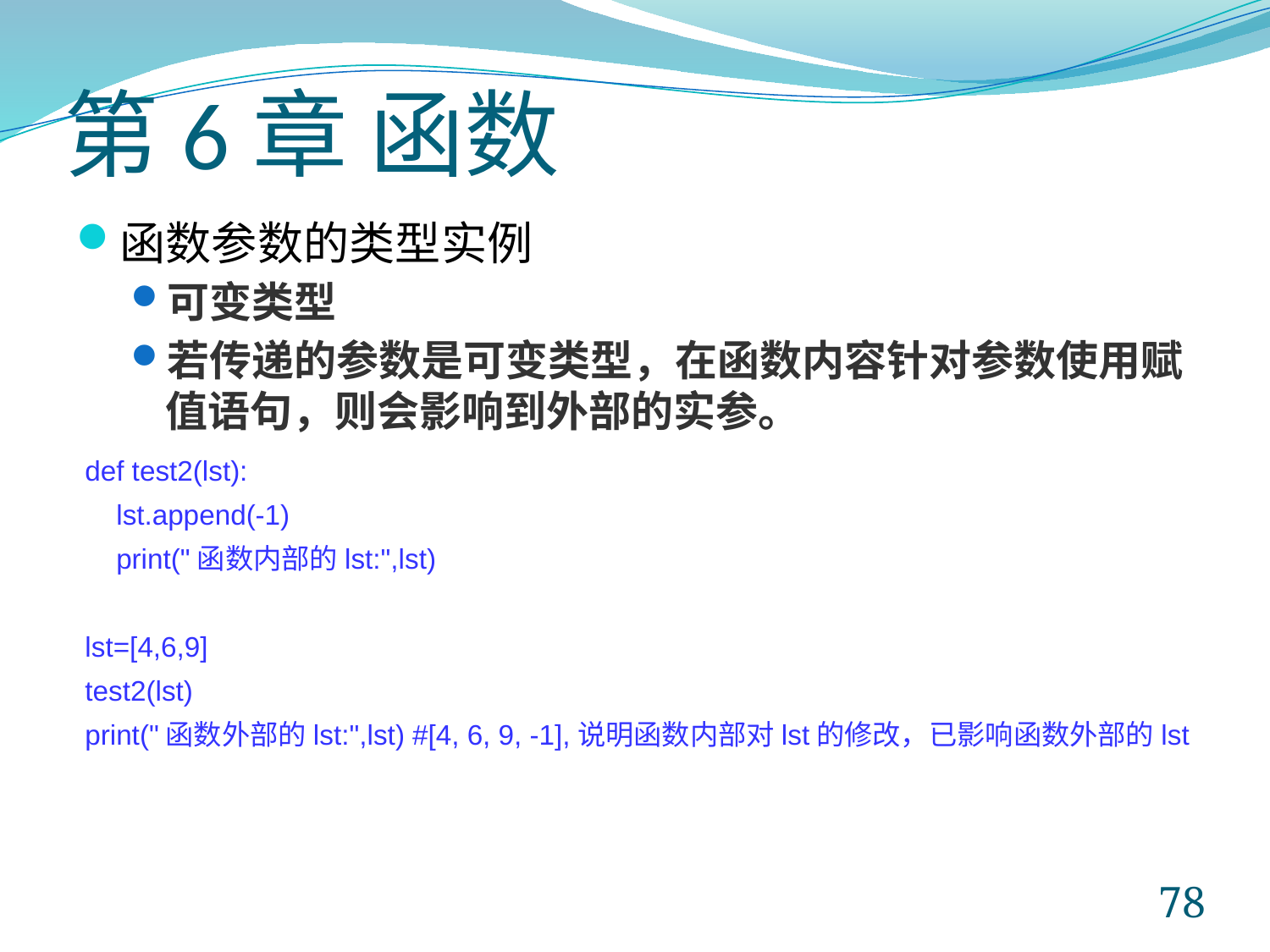

# 第6章 函数
函数参数的类型实例

可变类型
若传递的参数是可变类型，在函数内容针对参数使用赋值语句，则会影响到外部的实参。

def test2(lst):
    lst.append(-1)
    print("函数内部的lst:",lst)

lst=[4,6,9]
test2(lst)
print("函数外部的lst:",lst) #[4, 6, 9, -1],说明函数内部对lst的修改，已影响函数外部的lst

78